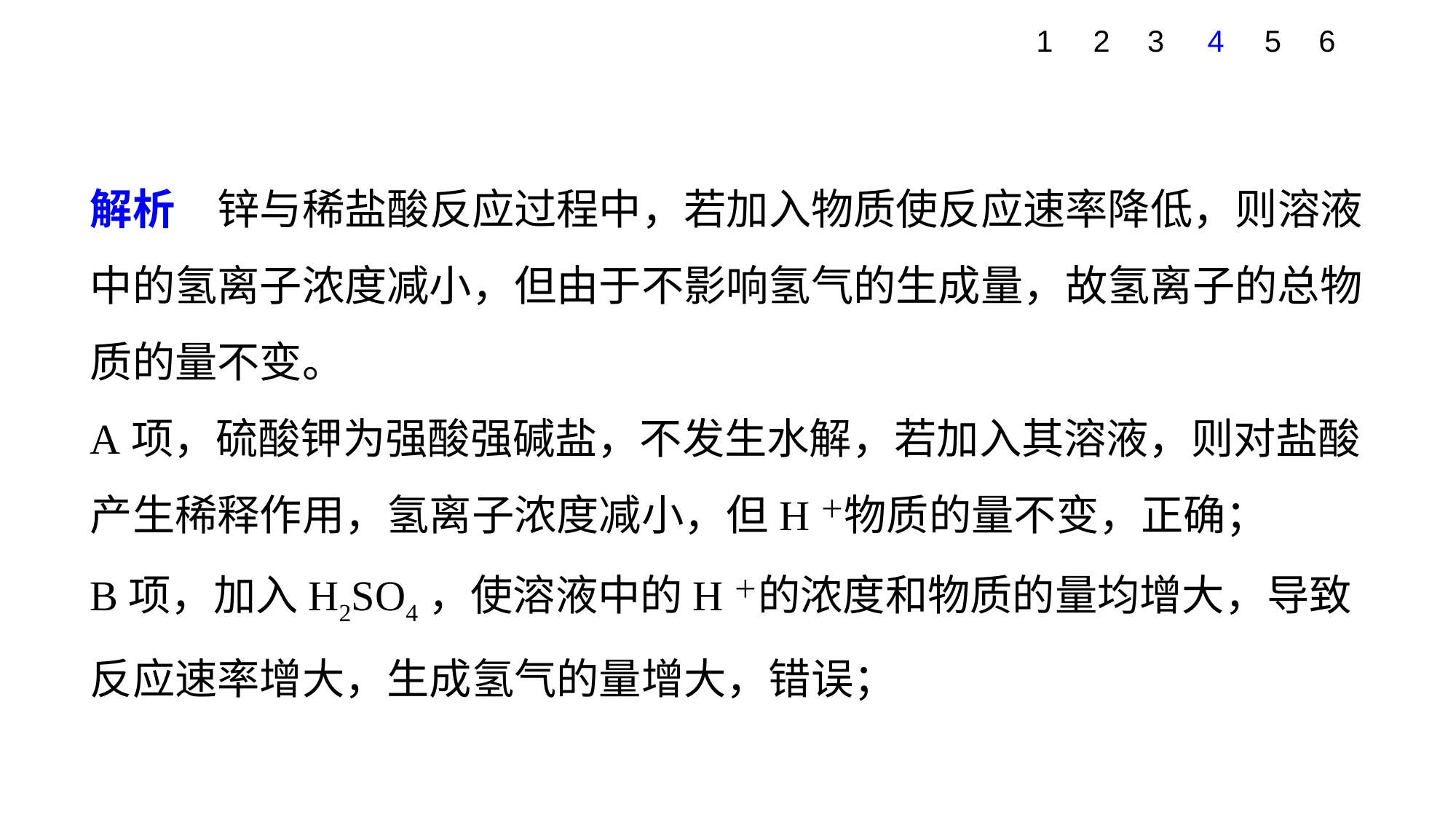

1
2
3
4
5
6
解析　锌与稀盐酸反应过程中，若加入物质使反应速率降低，则溶液中的氢离子浓度减小，但由于不影响氢气的生成量，故氢离子的总物质的量不变。
A项，硫酸钾为强酸强碱盐，不发生水解，若加入其溶液，则对盐酸产生稀释作用，氢离子浓度减小，但H＋物质的量不变，正确；
B项，加入H2SO4，使溶液中的H＋的浓度和物质的量均增大，导致反应速率增大，生成氢气的量增大，错误；